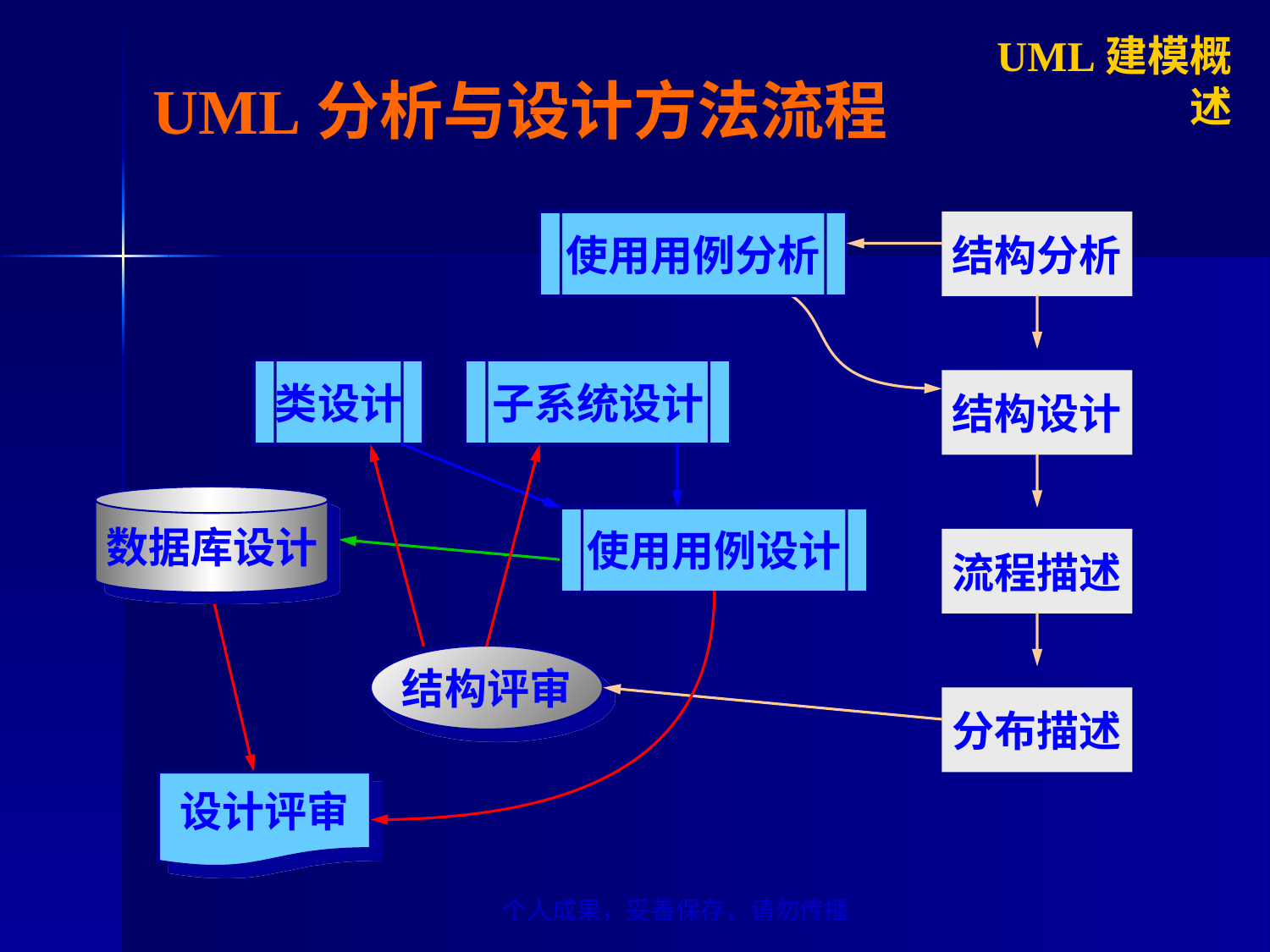

UML建模概述
# UML分析与设计方法流程
使用用例分析

结构分析

类设计

子系统设计

结构设计

数据库设计
使用用例设计

流程描述

结构评审

分布描述
设计评审
个人成果，妥善保存，请勿传播